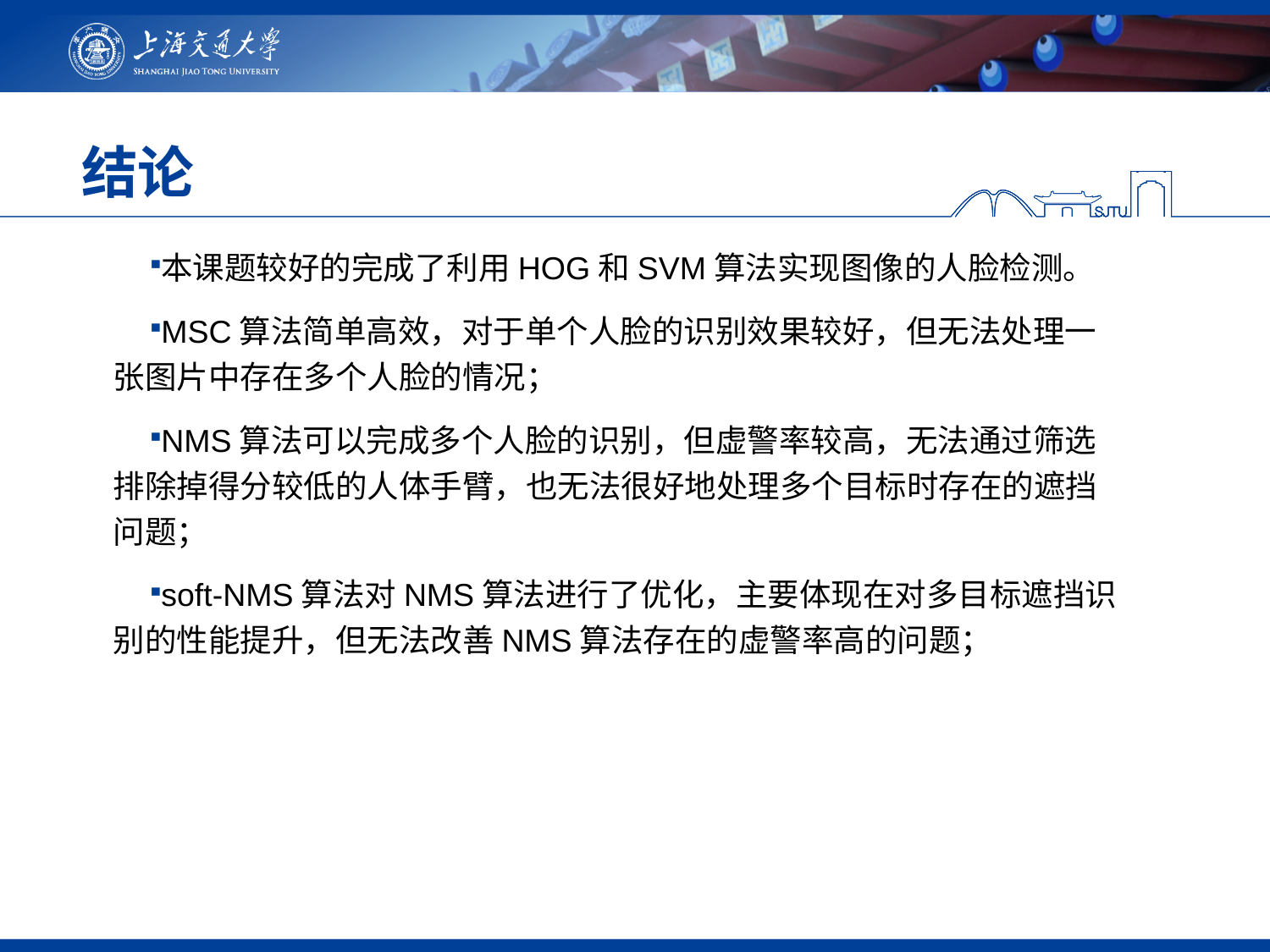

# 结论
本课题较好的完成了利用HOG和SVM算法实现图像的人脸检测。
MSC算法简单高效，对于单个人脸的识别效果较好，但无法处理一张图片中存在多个人脸的情况；
NMS算法可以完成多个人脸的识别，但虚警率较高，无法通过筛选排除掉得分较低的人体手臂，也无法很好地处理多个目标时存在的遮挡问题；
soft-NMS算法对NMS算法进行了优化，主要体现在对多目标遮挡识别的性能提升，但无法改善NMS算法存在的虚警率高的问题；